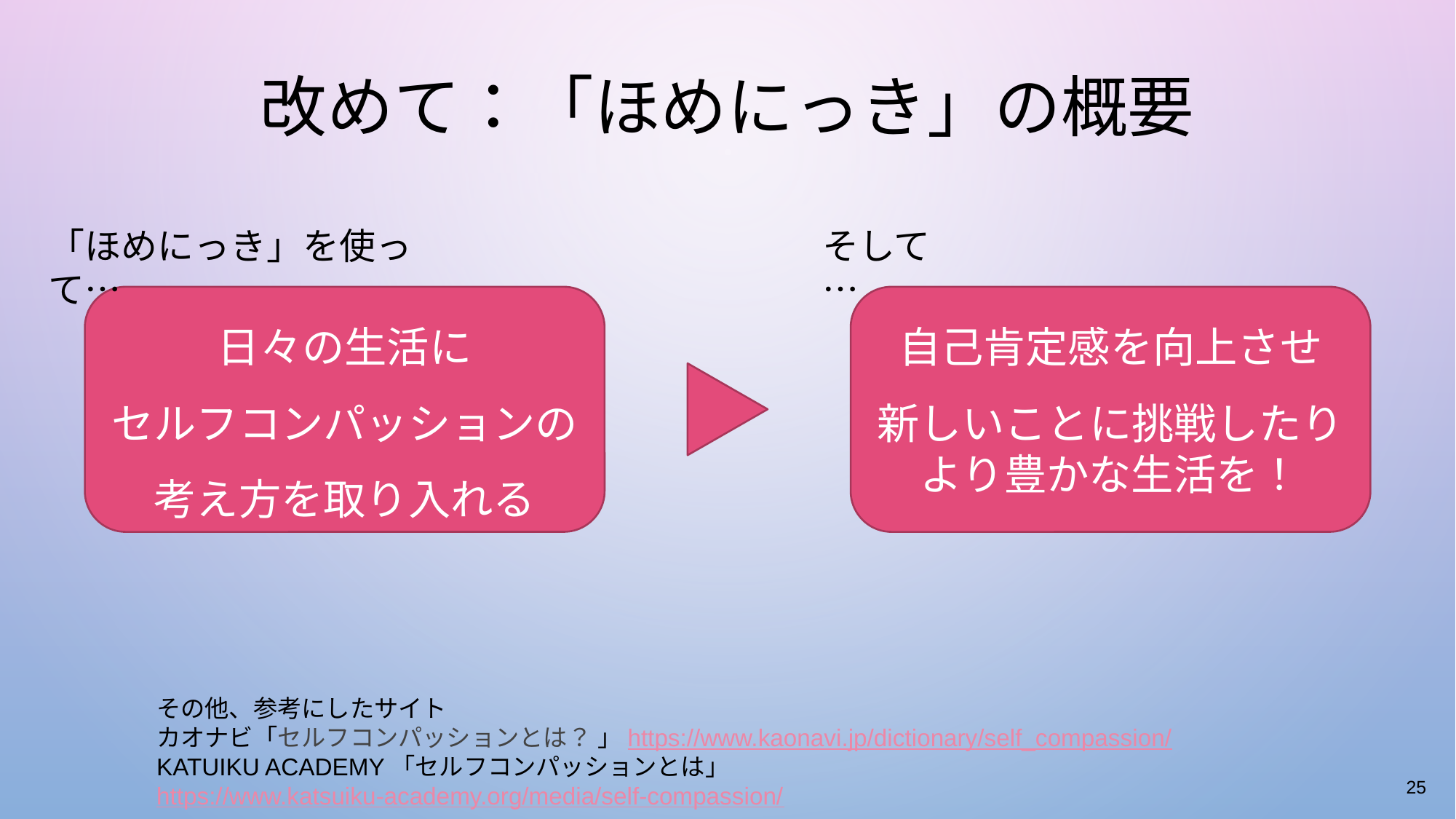

# 改めて：「ほめにっき」の概要
「ほめにっき」を使って…
そして…
日々の生活に
セルフコンパッションの
考え方を取り入れる
自己肯定感を向上させ
新しいことに挑戦したり
より豊かな生活を！

その他、参考にしたサイト
カオナビ「セルフコンパッションとは？ 」https://www.kaonavi.jp/dictionary/self_compassion/　
KATUIKU ACADEMY「セルフコンパッションとは」https://www.katsuiku-academy.org/media/self-compassion/

25